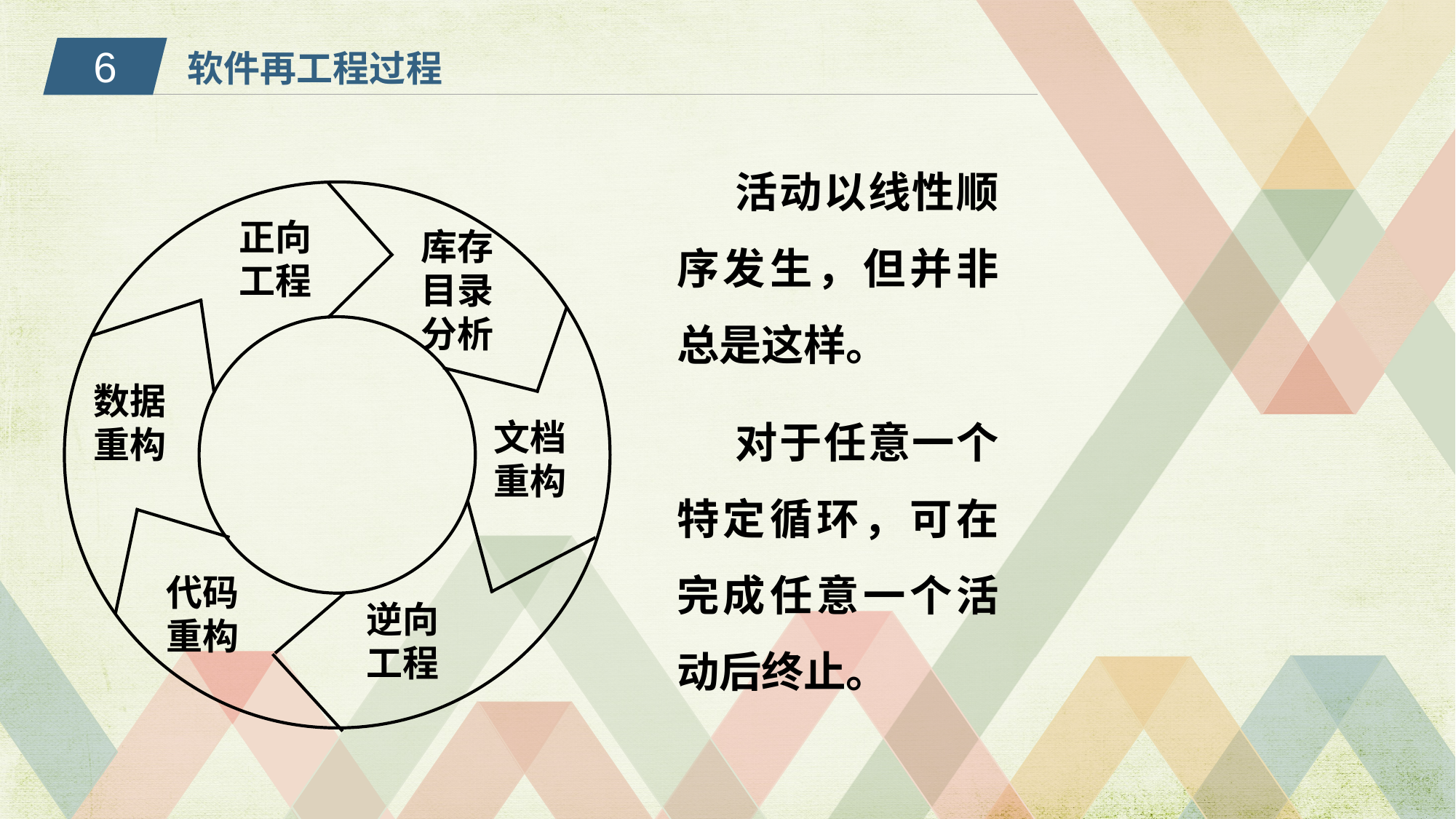

6

软件再工程过程

    活动以线性顺序发生，但并非总是这样。
    对于任意一个特定循环，可在完成任意一个活动后终止。

正向工程
库存目录分析

数据重构
文档重构

代码重构
逆向工程